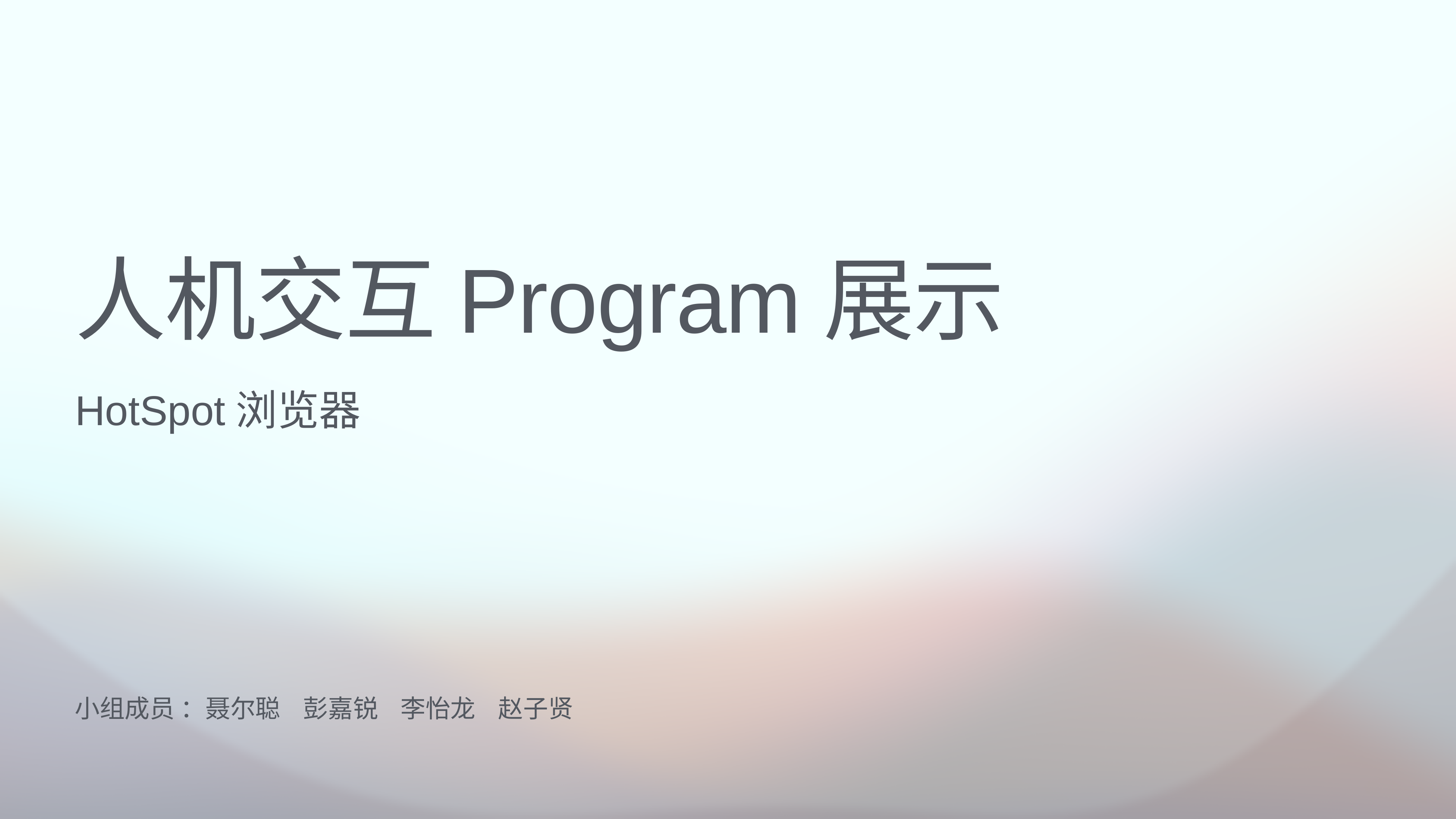

# 人机交互Program展示
HotSpot浏览器
小组成员 ：聂尔聪    彭嘉锐    李怡龙    赵子贤